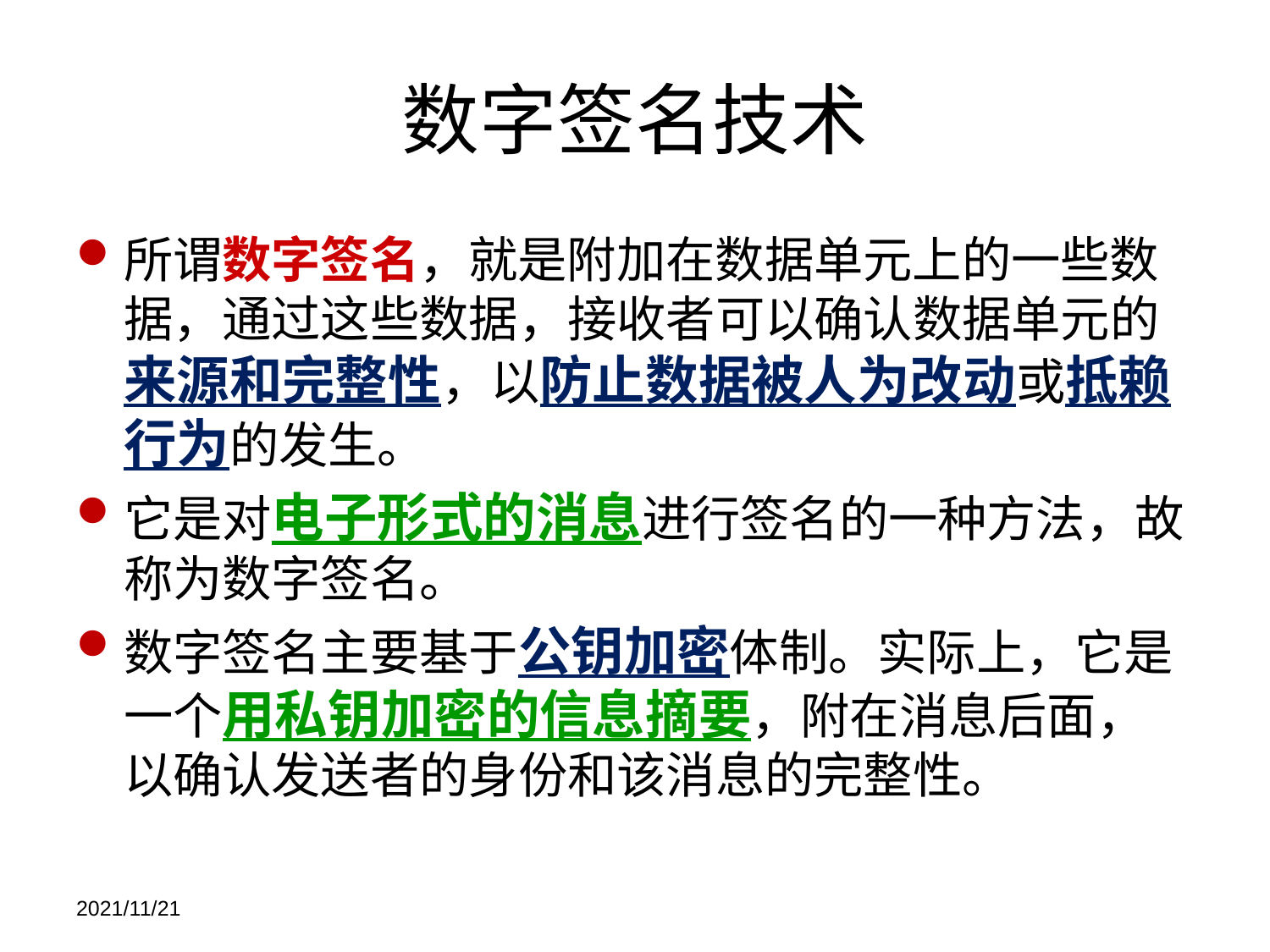

# 数字签名技术
所谓数字签名，就是附加在数据单元上的一些数据，通过这些数据，接收者可以确认数据单元的来源和完整性，以防止数据被人为改动或抵赖行为的发生。
它是对电子形式的消息进行签名的一种方法，故称为数字签名。
数字签名主要基于公钥加密体制。实际上，它是一个用私钥加密的信息摘要，附在消息后面，以确认发送者的身份和该消息的完整性。
2021/11/21